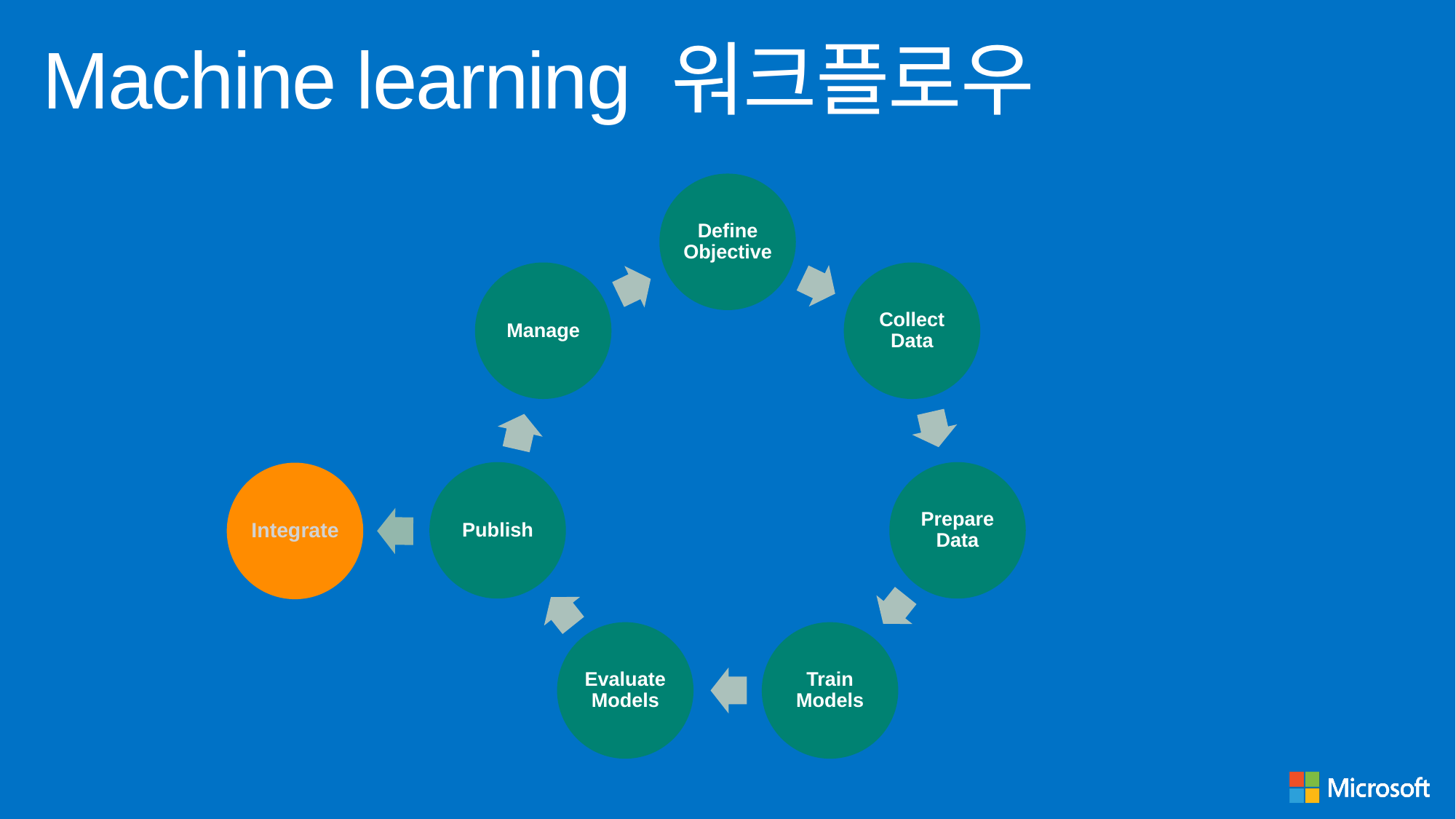

# Machine learning 워크플로우
Define Objective

Collect Data

Prepare Data

Train Models

Evaluate Models

Publish

Manage

Integrate